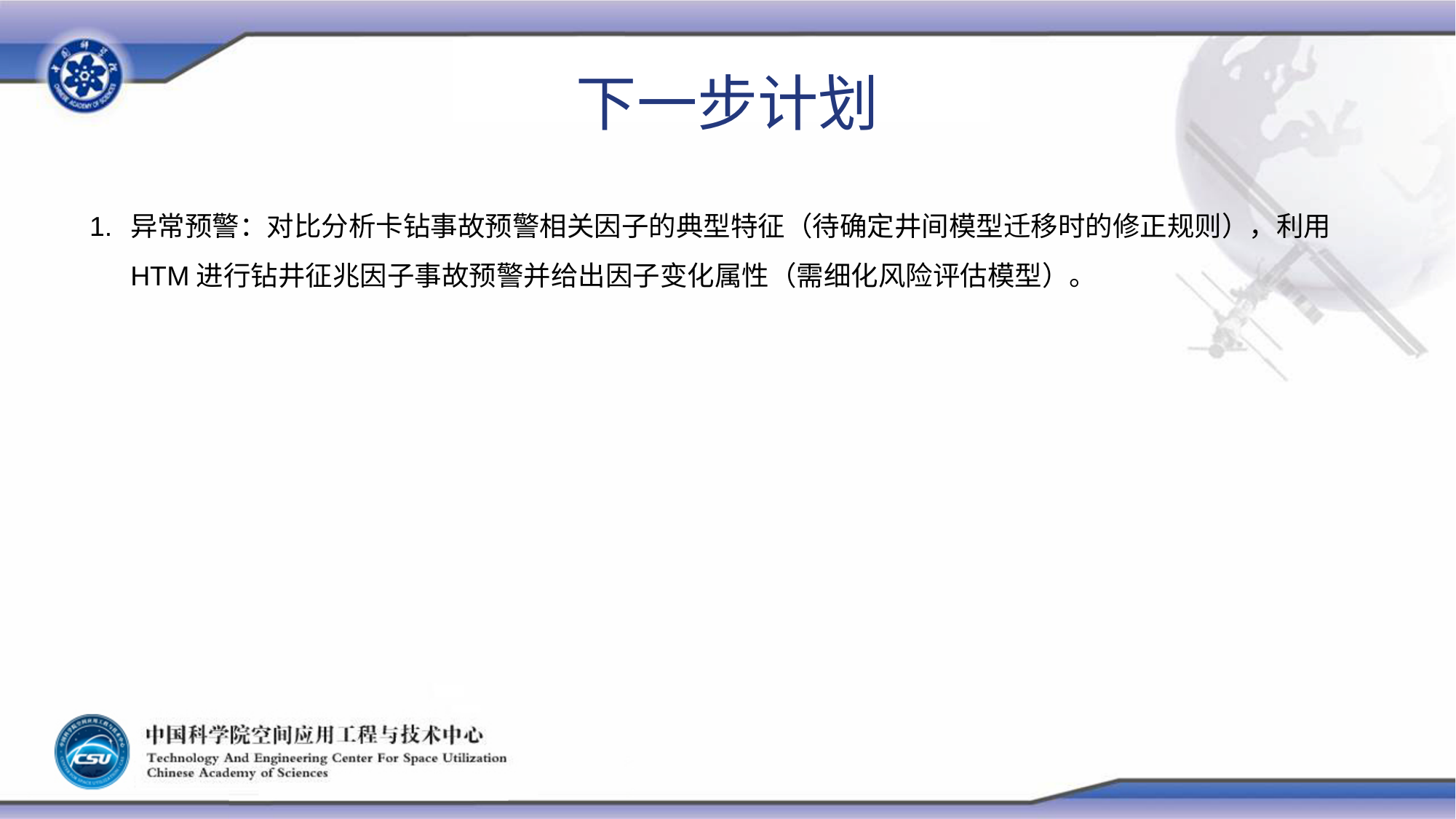

# 下一步计划
异常预警：对比分析卡钻事故预警相关因子的典型特征（待确定井间模型迁移时的修正规则），利用HTM进行钻井征兆因子事故预警并给出因子变化属性（需细化风险评估模型）。